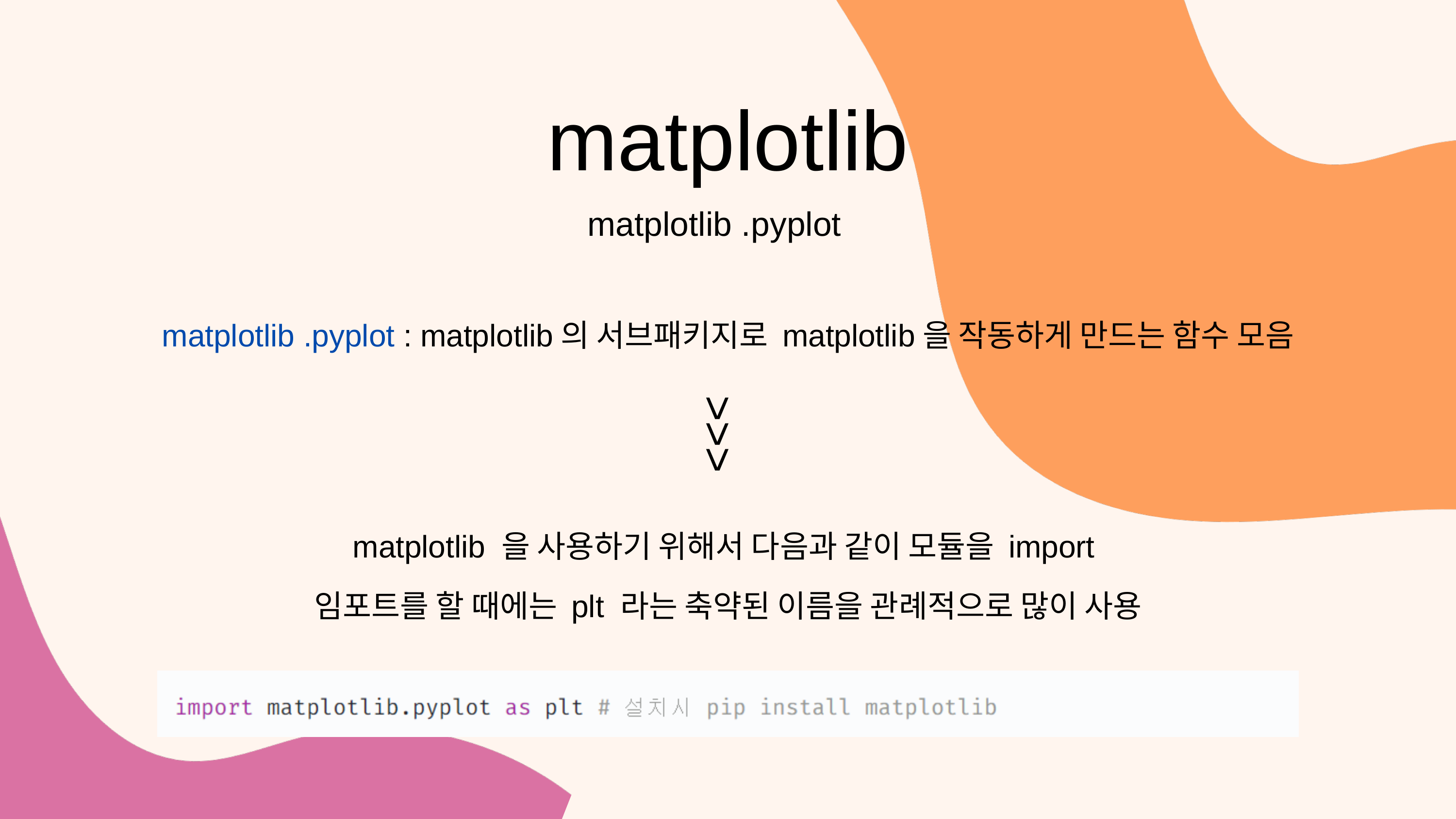

matplotlib
matplotlib .pyplot

matplotlib .pyplot : matplotlib의 서브패키지로 matplotlib을 작동하게 만드는 함수 모음
>>>
matplotlib 을 사용하기 위해서 다음과 같이 모듈을 import
임포트를 할 때에는 plt 라는 축약된 이름을 관례적으로 많이 사용